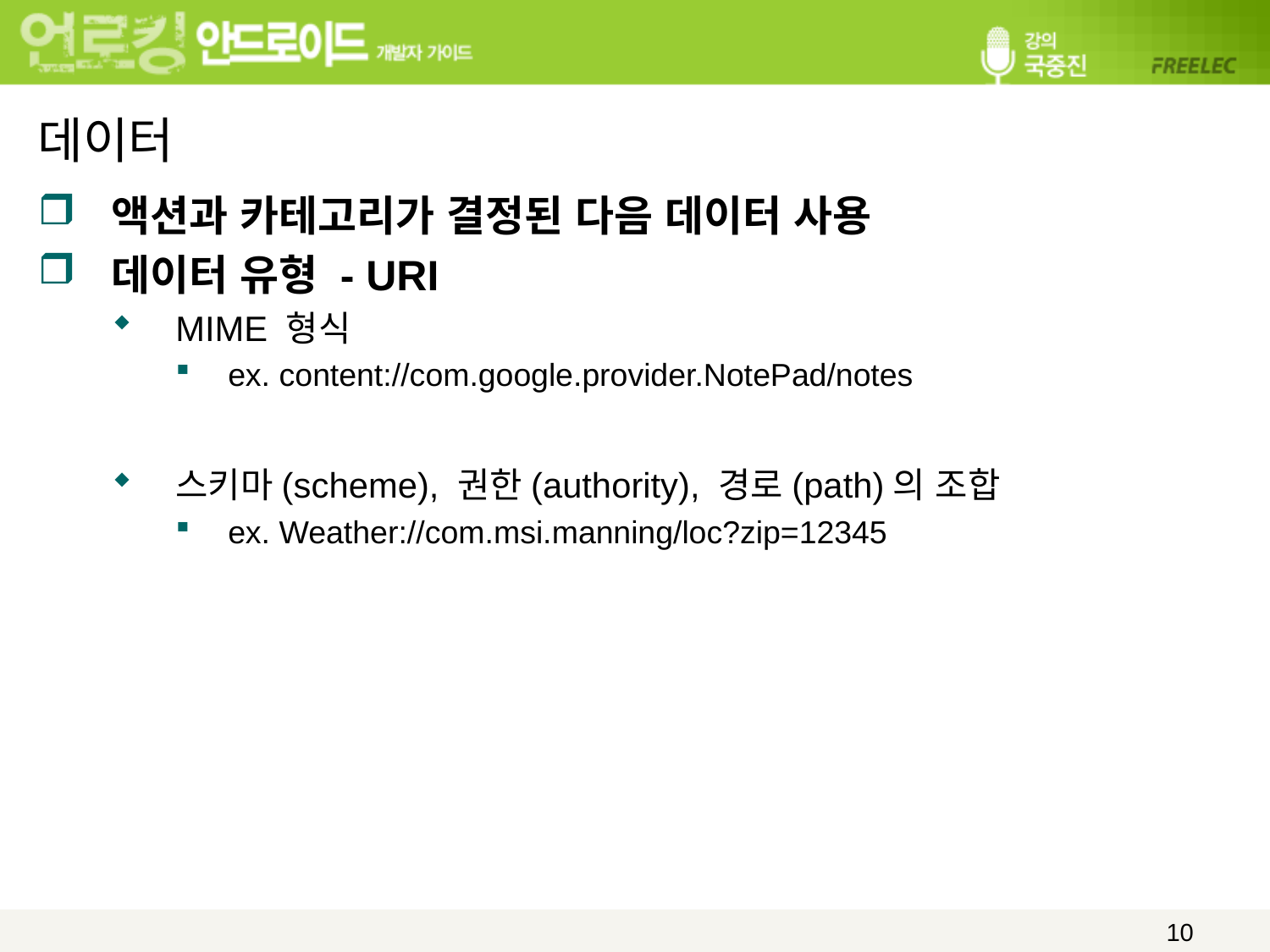

# 데이터
액션과 카테고리가 결정된 다음 데이터 사용
데이터 유형 - URI
MIME 형식
ex. content://com.google.provider.NotePad/notes

스키마(scheme), 권한(authority), 경로(path)의 조합
ex. Weather://com.msi.manning/loc?zip=12345
10